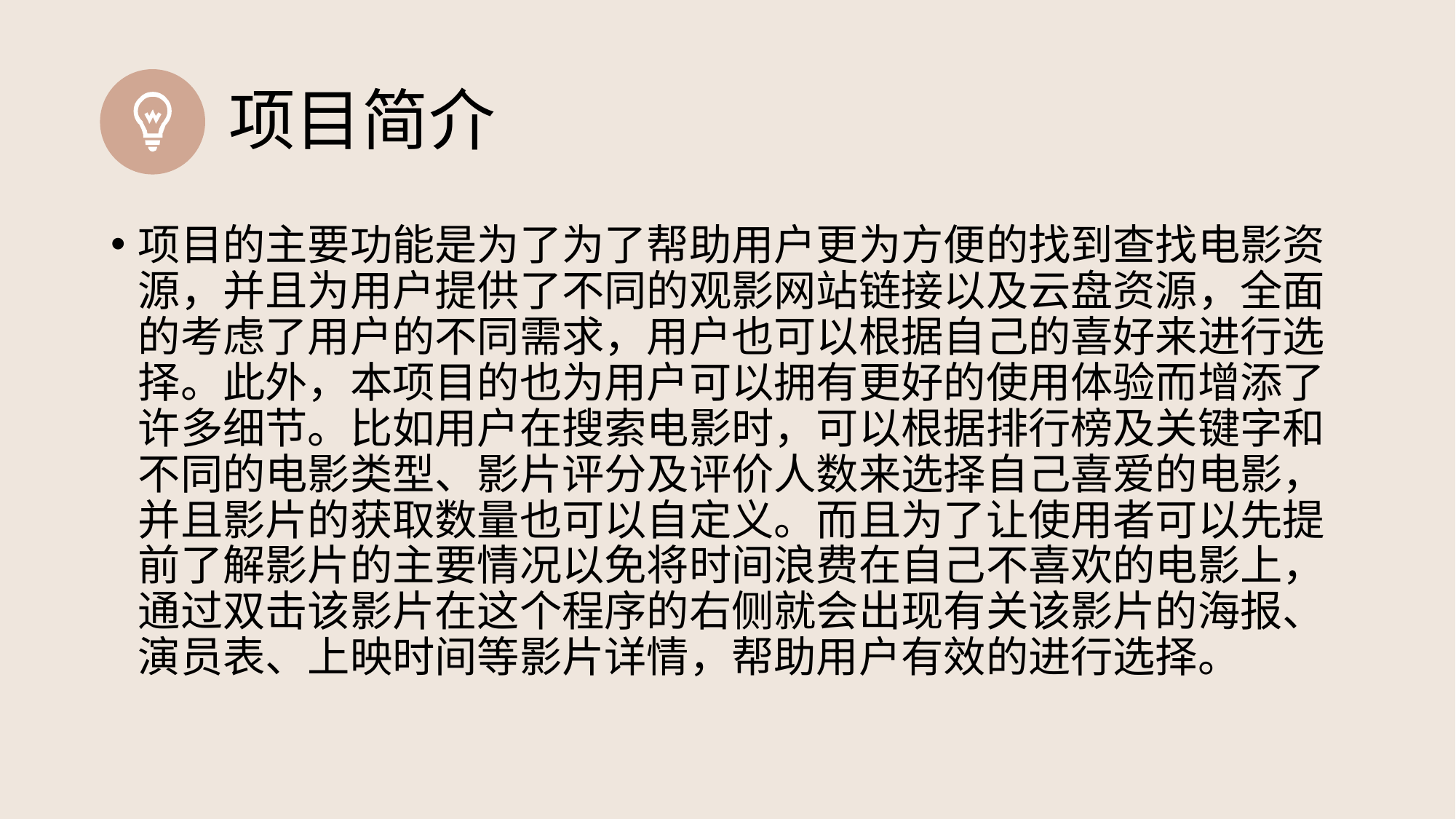

# 项目简介

项目的主要功能是为了为了帮助用户更为方便的找到查找电影资源，并且为用户提供了不同的观影网站链接以及云盘资源，全面的考虑了用户的不同需求，用户也可以根据自己的喜好来进行选择。此外，本项目的也为用户可以拥有更好的使用体验而增添了许多细节。比如用户在搜索电影时，可以根据排行榜及关键字和不同的电影类型、影片评分及评价人数来选择自己喜爱的电影，并且影片的获取数量也可以自定义。而且为了让使用者可以先提前了解影片的主要情况以免将时间浪费在自己不喜欢的电影上，通过双击该影片在这个程序的右侧就会出现有关该影片的海报、演员表、上映时间等影片详情，帮助用户有效的进行选择。